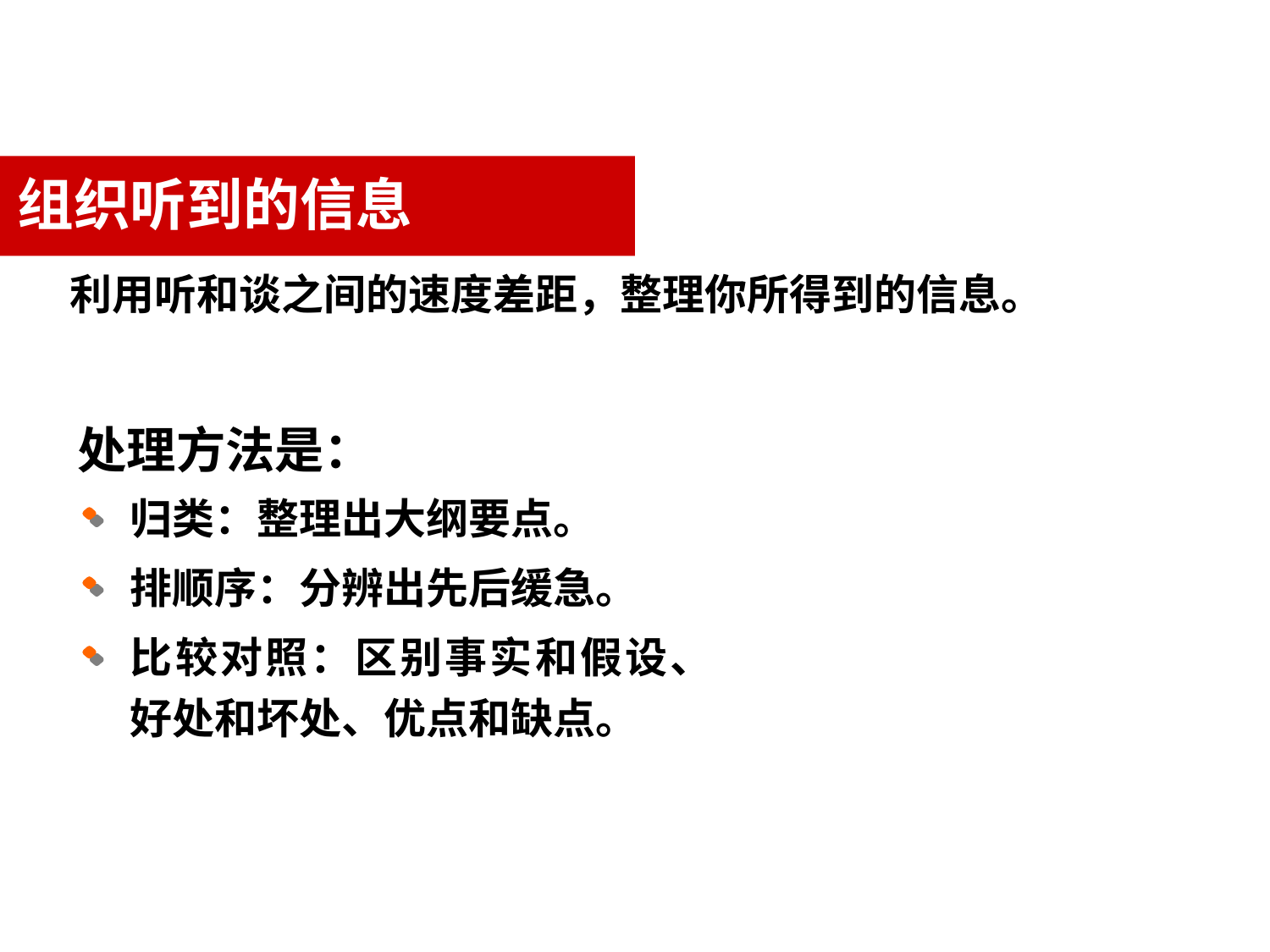

组织听到的信息

利用听和谈之间的速度差距，整理你所得到的信息。
处理方法是：
归类：整理出大纲要点。
排顺序：分辨出先后缓急。
比较对照：区别事实和假设、好处和坏处、优点和缺点。